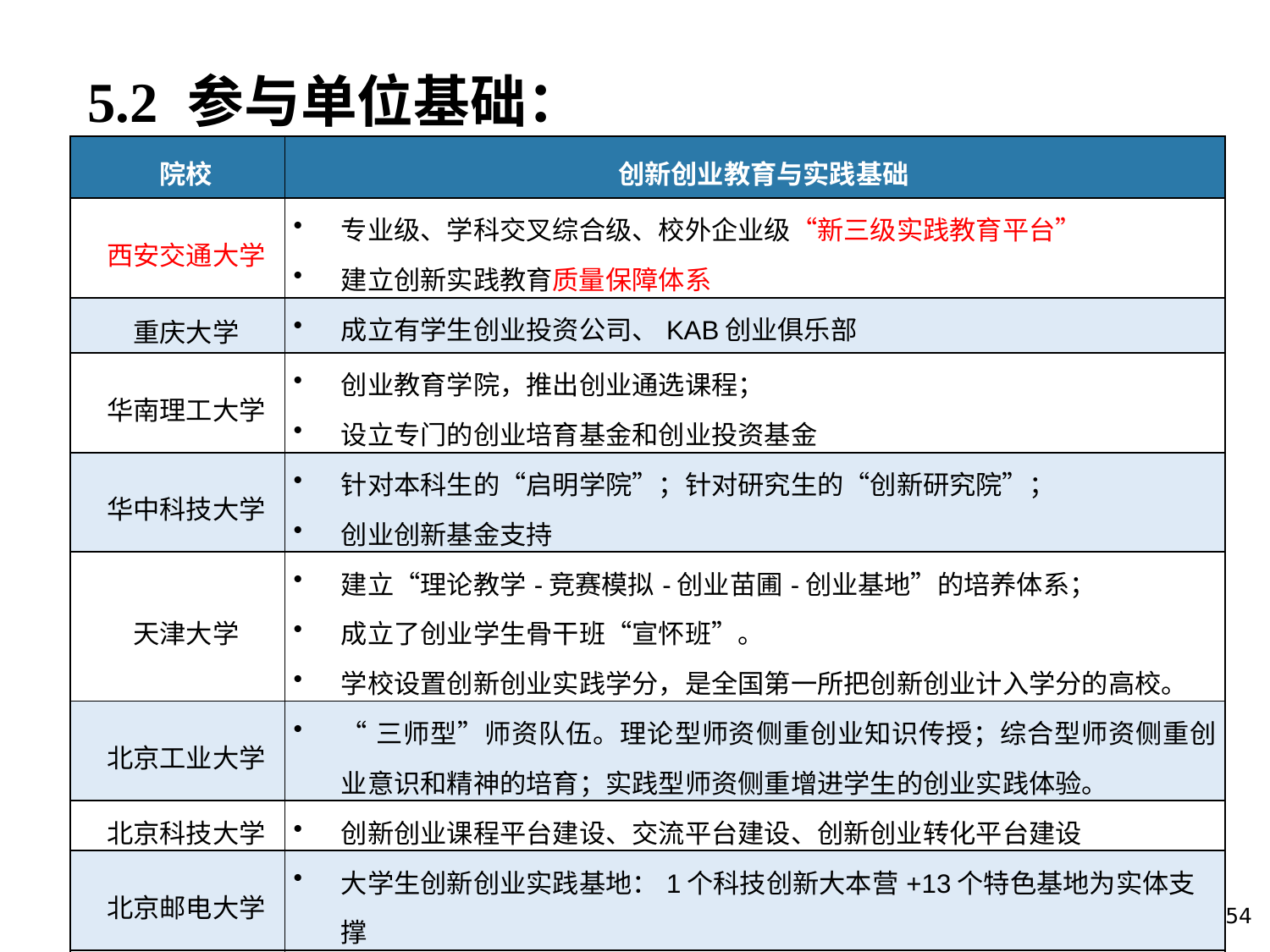

5.2 参与单位基础：
| 院校 | 创新创业教育与实践基础 |
| --- | --- |
| 西安交通大学 | 专业级、学科交叉综合级、校外企业级“新三级实践教育平台” 建立创新实践教育质量保障体系 |
| 重庆大学 | 成立有学生创业投资公司、KAB创业俱乐部 |
| 华南理工大学 | 创业教育学院，推出创业通选课程； 设立专门的创业培育基金和创业投资基金 |
| 华中科技大学 | 针对本科生的“启明学院”；针对研究生的“创新研究院”； 创业创新基金支持 |
| 天津大学 | 建立“理论教学-竞赛模拟-创业苗圃-创业基地”的培养体系； 成立了创业学生骨干班“宣怀班”。 学校设置创新创业实践学分，是全国第一所把创新创业计入学分的高校。 |
| 北京工业大学 | “三师型”师资队伍。理论型师资侧重创业知识传授；综合型师资侧重创业意识和精神的培育；实践型师资侧重增进学生的创业实践体验。 |
| 北京科技大学 | 创新创业课程平台建设、交流平台建设、创新创业转化平台建设 |
| 北京邮电大学 | 大学生创新创业实践基地：1个科技创新大本营+13个特色基地为实体支撑 |
| 杭州师范大学 | 阿里巴巴商学院 |
54